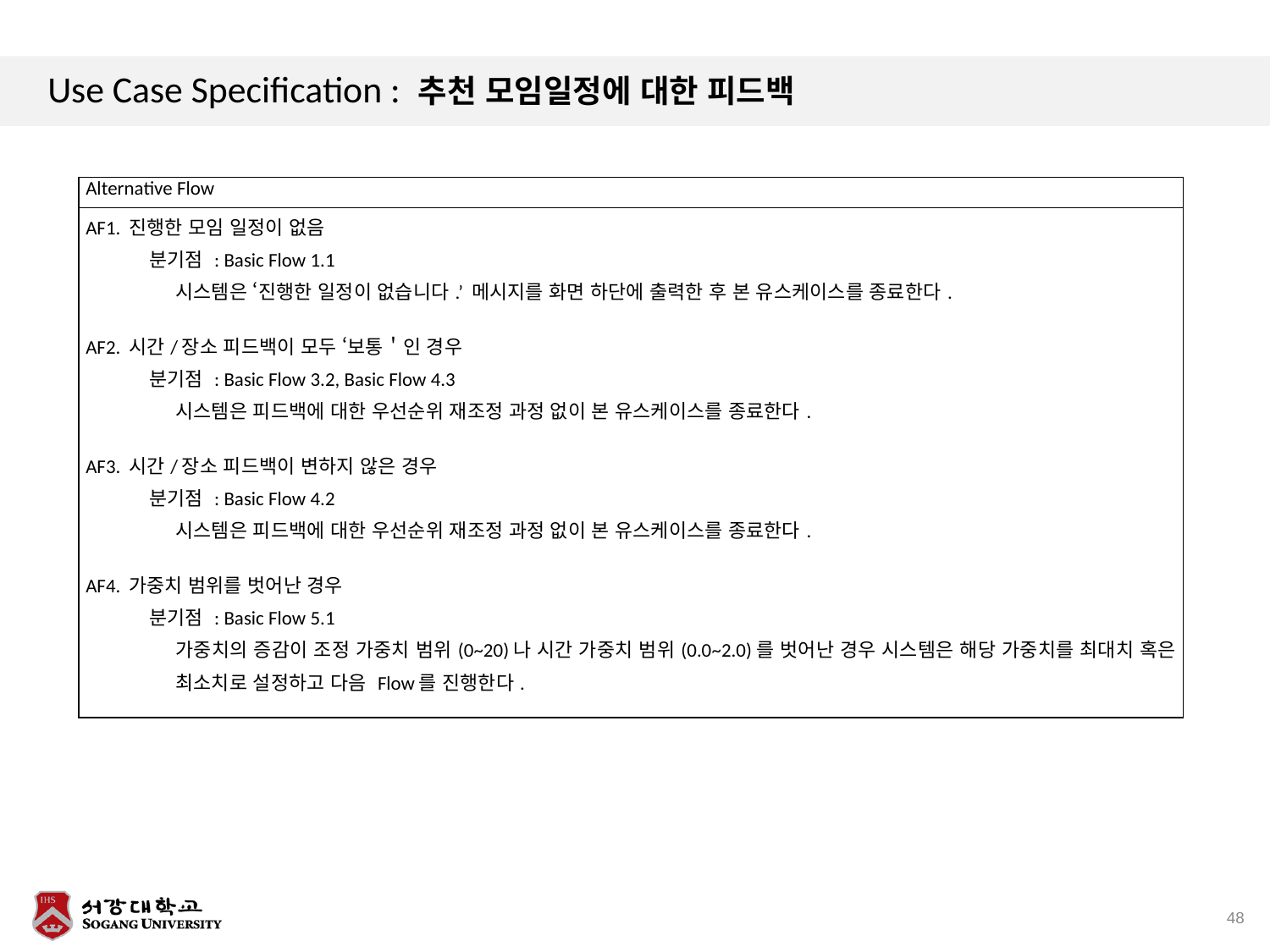

# Use Case Specification : 추천 모임일정에 대한 피드백
| Alternative Flow |
| --- |
| AF1. 진행한 모임 일정이 없음 분기점 : Basic Flow 1.1 시스템은 ‘진행한 일정이 없습니다.’ 메시지를 화면 하단에 출력한 후 본 유스케이스를 종료한다. AF2. 시간/장소 피드백이 모두 ‘보통＇인 경우 분기점 : Basic Flow 3.2, Basic Flow 4.3 시스템은 피드백에 대한 우선순위 재조정 과정 없이 본 유스케이스를 종료한다. AF3. 시간/장소 피드백이 변하지 않은 경우 분기점 : Basic Flow 4.2 시스템은 피드백에 대한 우선순위 재조정 과정 없이 본 유스케이스를 종료한다. AF4. 가중치 범위를 벗어난 경우 분기점 : Basic Flow 5.1 가중치의 증감이 조정 가중치 범위(0~20)나 시간 가중치 범위(0.0~2.0)를 벗어난 경우 시스템은 해당 가중치를 최대치 혹은 최소치로 설정하고 다음 Flow를 진행한다. |
48